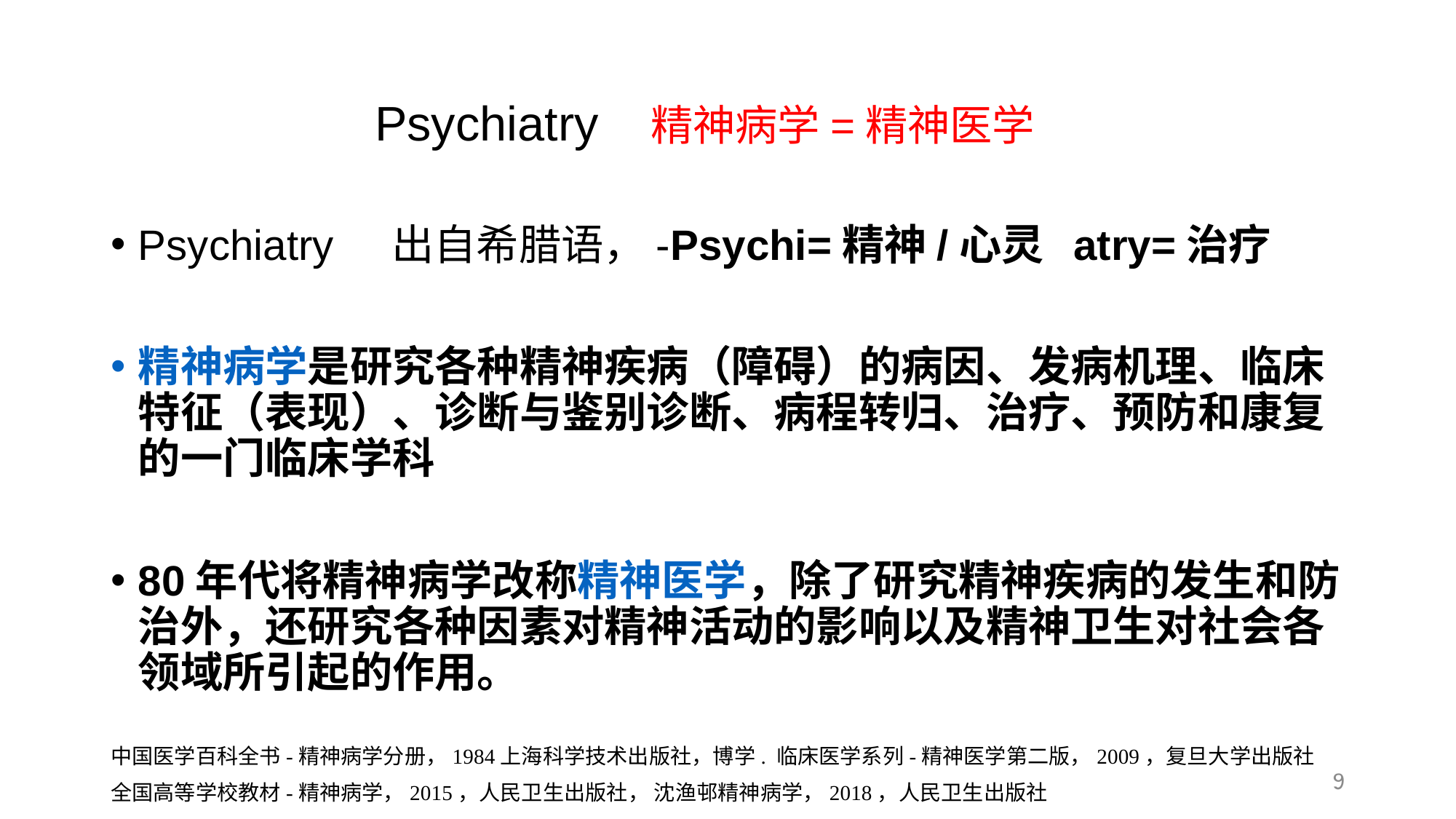

# Psychiatry   精神病学=精神医学
Psychiatry    出自希腊语，-Psychi=精神/心灵  atry=治疗

精神病学是研究各种精神疾病（障碍）的病因、发病机理、临床特征（表现）、诊断与鉴别诊断、病程转归、治疗、预防和康复的一门临床学科

80年代将精神病学改称精神医学，除了研究精神疾病的发生和防治外，还研究各种因素对精神活动的影响以及精神卫生对社会各领域所引起的作用。
中国医学百科全书-精神病学分册，1984上海科学技术出版社，博学. 临床医学系列-精神医学第二版，2009，复旦大学出版社
全国高等学校教材-精神病学，2015，人民卫生出版社， 沈渔邨精神病学，2018，人民卫生出版社
9